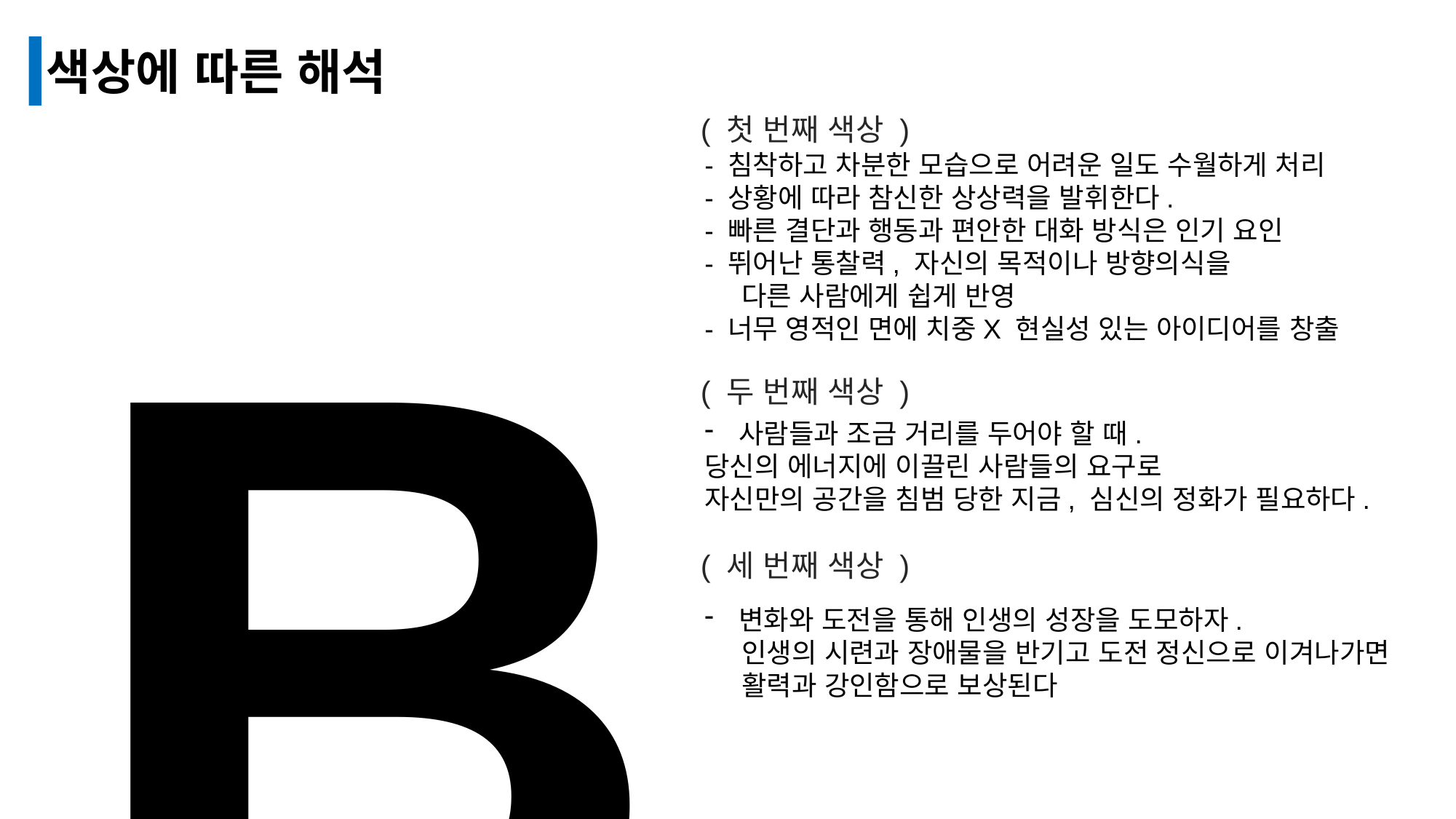

색상에 따른 해석

( 첫 번째 색상 )

B
- 침착하고 차분한 모습으로 어려운 일도 수월하게 처리
- 상황에 따라 참신한 상상력을 발휘한다.
- 빠른 결단과 행동과 편안한 대화 방식은 인기 요인
- 뛰어난 통찰력, 자신의 목적이나 방향의식을
    다른 사람에게 쉽게 반영
- 너무 영적인 면에 치중X 현실성 있는 아이디어를 창출
( 두 번째 색상 )

사람들과 조금 거리를 두어야 할 때.
당신의 에너지에 이끌린 사람들의 요구로
자신만의 공간을 침범 당한 지금, 심신의 정화가 필요하다.

( 세 번째 색상 )

변화와 도전을 통해 인생의 성장을 도모하자.
    인생의 시련과 장애물을 반기고 도전 정신으로 이겨나가면
    활력과 강인함으로 보상된다